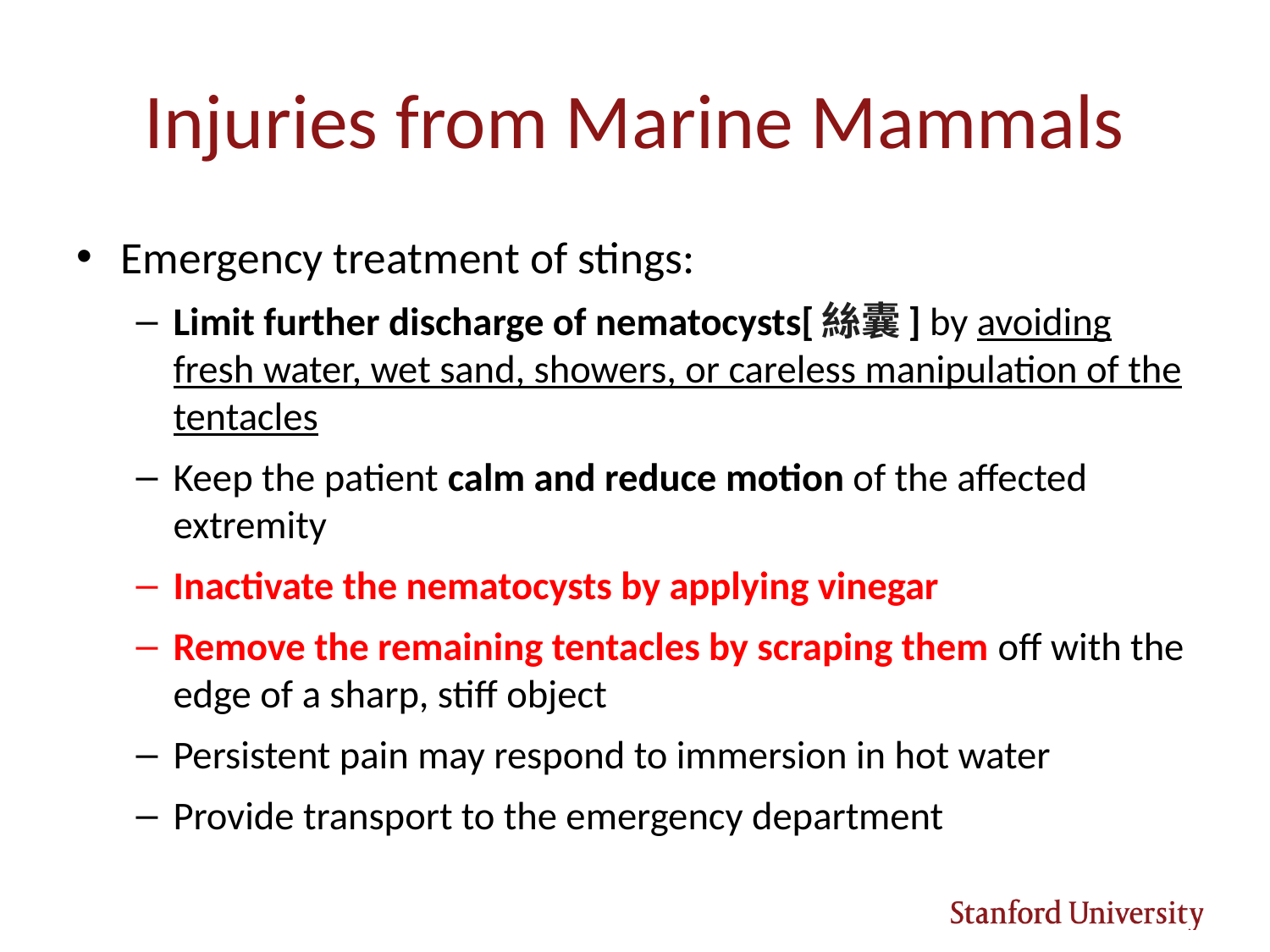

# Injuries from Marine Mammals
Emergency treatment of stings:
Limit further discharge of nematocysts[絲囊] by avoiding fresh water, wet sand, showers, or careless manipulation of the tentacles
Keep the patient calm and reduce motion of the affected extremity
Inactivate the nematocysts by applying vinegar
Remove the remaining tentacles by scraping them off with the edge of a sharp, stiff object
Persistent pain may respond to immersion in hot water
Provide transport to the emergency department